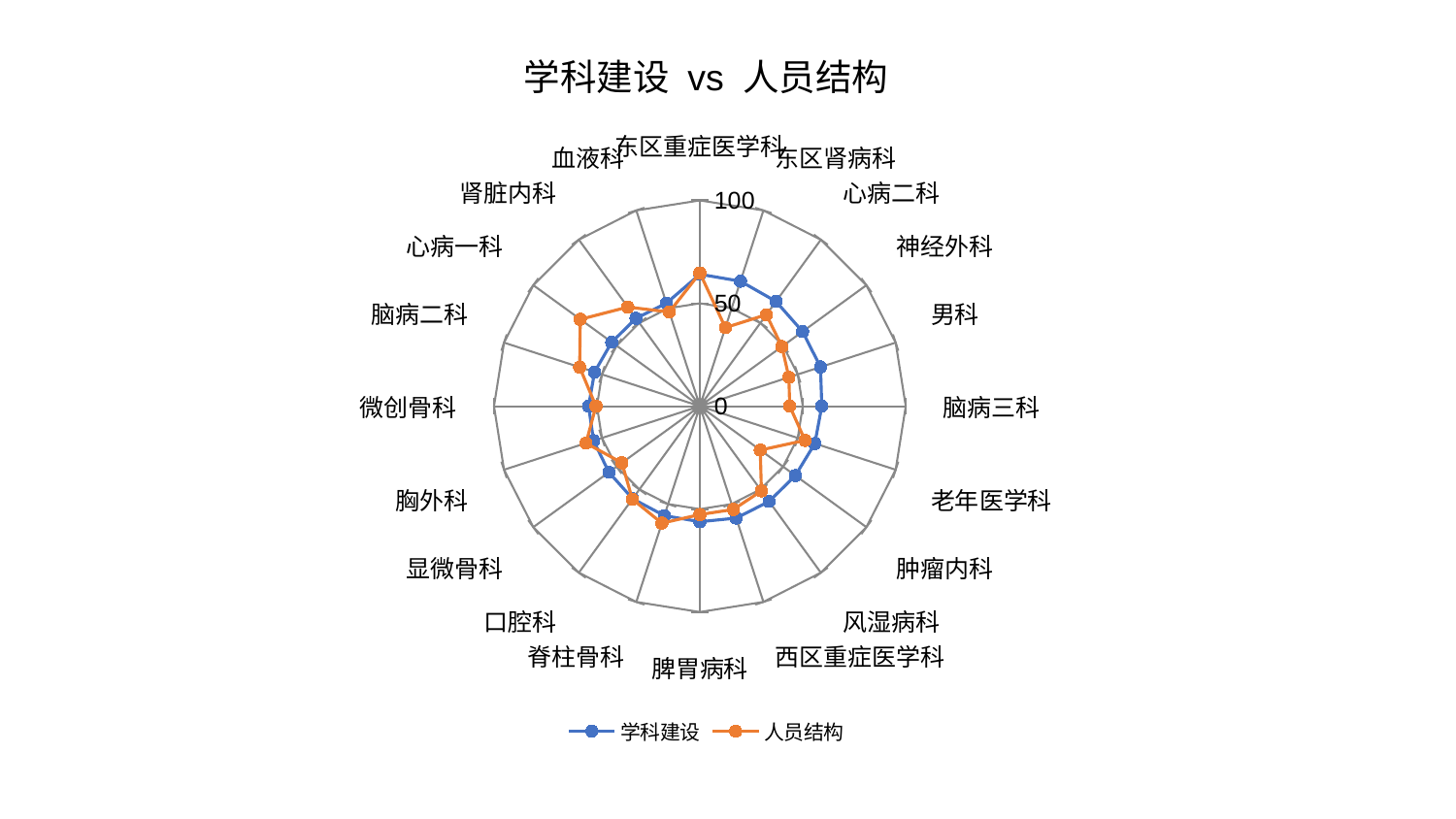

### Chart: 学科建设 vs 人员结构

| Category | 学科建设 | 人员结构 |
|---|---|---|
| 东区重症医学科 | 64.11116014657851 | 64.72393646639121 |
| 东区肾病科 | 63.85181796558634 | 40.15650231161166 |
| 心病二科 | 62.91907472472487 | 54.97114888570486 |
| 神经外科 | 61.67371029846152 | 49.30066211293181 |
| 男科 | 61.64183324763248 | 45.46980317031557 |
| 脑病三科 | 59.21799238675048 | 43.663114422201474 |
| 老年医学科 | 58.739263363488334 | 53.736722443718314 |
| 肿瘤内科 | 57.3603948144791 | 36.28570920602426 |
| 风湿病科 | 57.21972419436483 | 50.89895028666983 |
| 西区重症医学科 | 57.17841677081248 | 52.75042558955694 |
| 脾胃病科 | 56.14736231991407 | 52.65761470788005 |
| 脊柱骨科 | 55.91211953987795 | 59.74802801559003 |
| 口腔科 | 55.595716623845576 | 55.83873044004492 |
| 显微骨科 | 54.61445840428798 | 46.81129080342673 |
| 胸外科 | 54.29029482760059 | 58.14552484286913 |
| 微创骨科 | 54.060181490415545 | 50.48369977019529 |
| 脑病二科 | 53.77579113248516 | 61.390987838811206 |
| 心病一科 | 52.9087513911426 | 71.80102454058809 |
| 肾脏内科 | 52.78300530047013 | 59.564213537197915 |
| 血液科 | 52.6137138878962 | 48.1148734628084 |
14